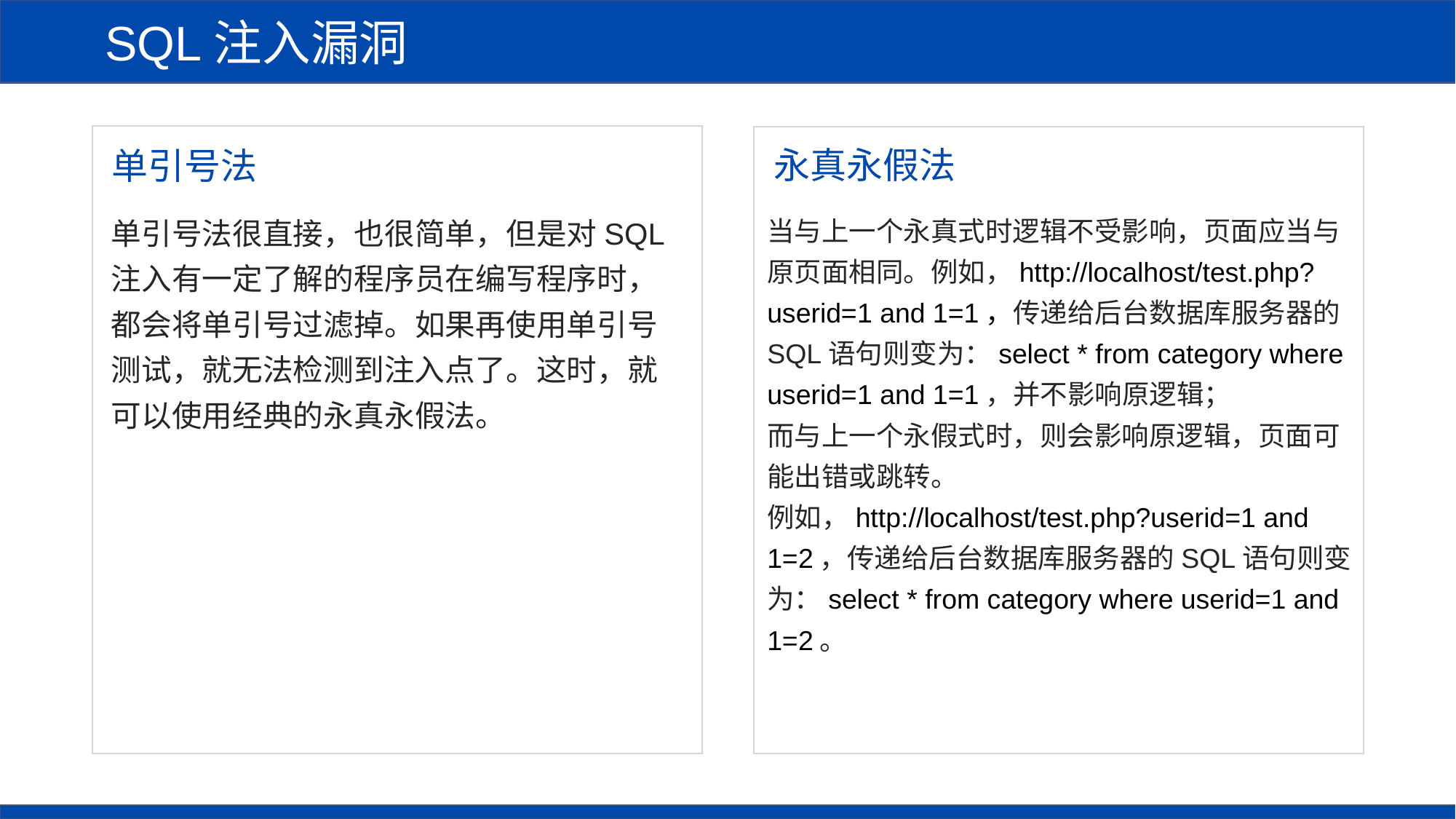

SQL注入漏洞

永真永假法
单引号法
单引号法很直接，也很简单，但是对SQL注入有一定了解的程序员在编写程序时，都会将单引号过滤掉。如果再使用单引号测试，就无法检测到注入点了。这时，就可以使用经典的永真永假法。
当与上一个永真式时逻辑不受影响，页面应当与原页面相同。例如，http://localhost/test.php?userid=1 and 1=1，传递给后台数据库服务器的SQL语句则变为：select * from category where userid=1 and 1=1，并不影响原逻辑；
而与上一个永假式时，则会影响原逻辑，页面可能出错或跳转。
例如，http://localhost/test.php?userid=1 and 1=2，传递给后台数据库服务器的SQL语句则变为：select * from category where userid=1 and 1=2。